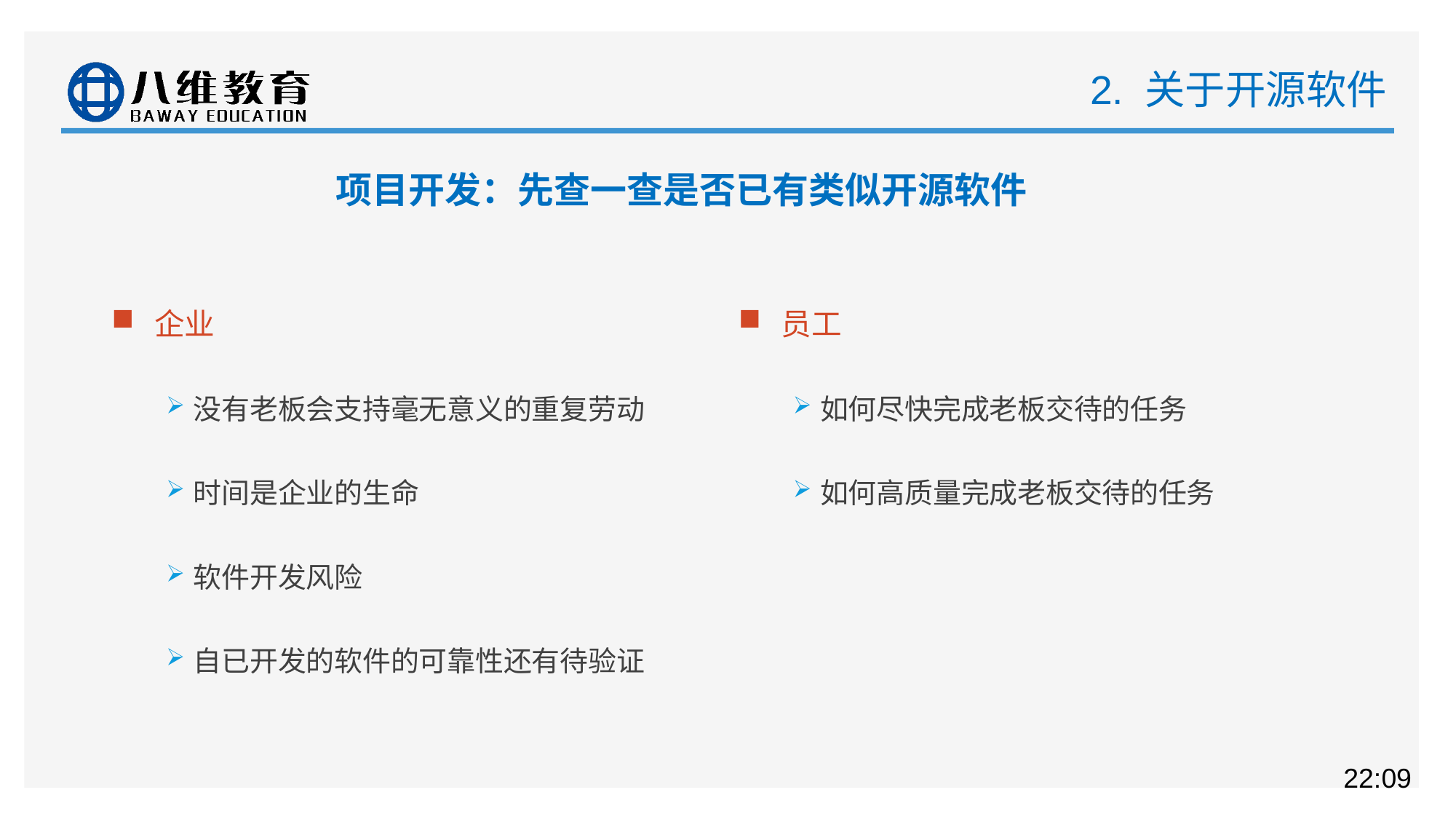

# 2. 关于开源软件
项目开发：先查一查是否已有类似开源软件
企业
没有老板会支持毫无意义的重复劳动
时间是企业的生命
软件开发风险
自已开发的软件的可靠性还有待验证

员工
如何尽快完成老板交待的任务
如何高质量完成老板交待的任务